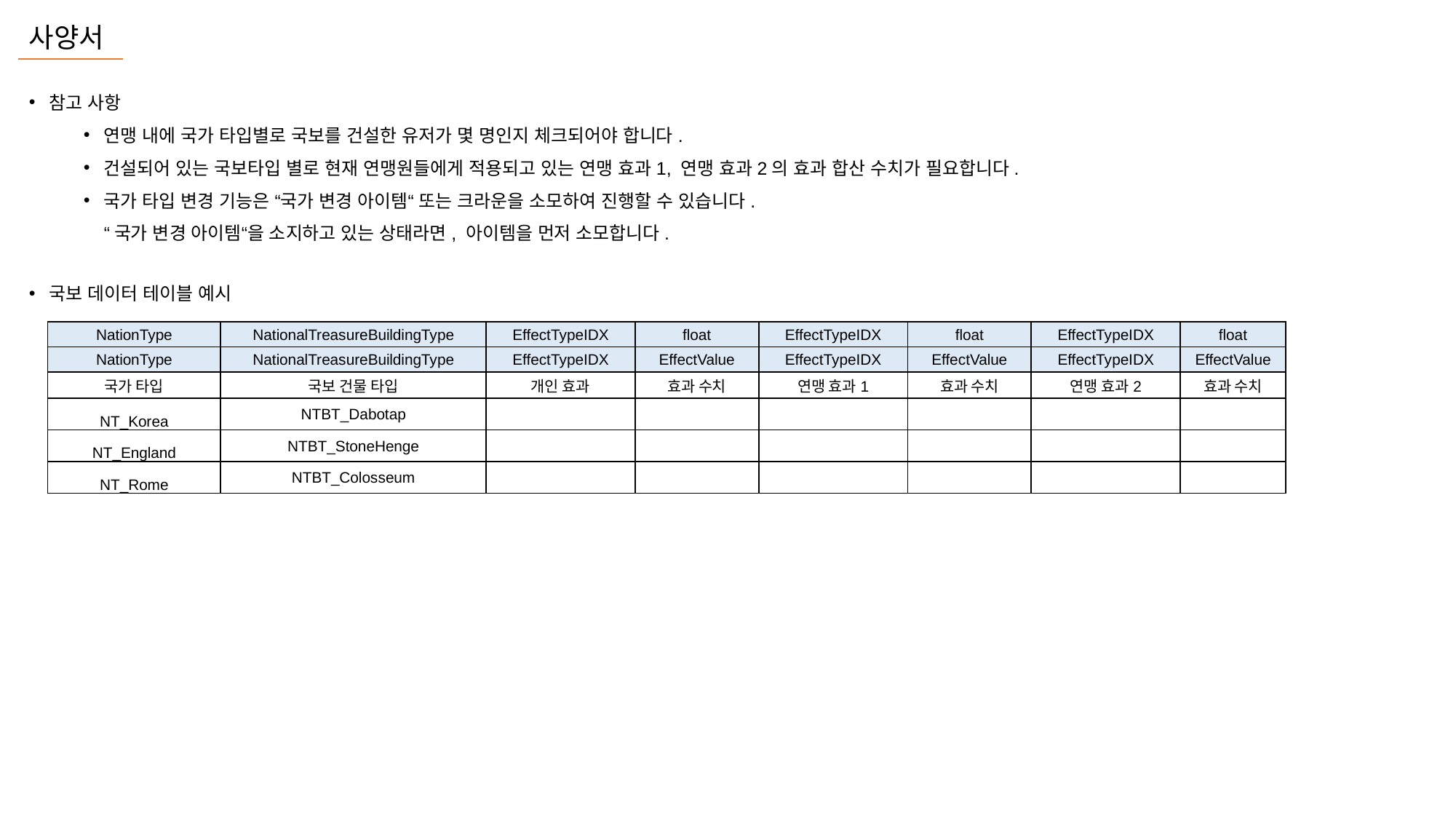

사양서
참고 사항
연맹 내에 국가 타입별로 국보를 건설한 유저가 몇 명인지 체크되어야 합니다.
건설되어 있는 국보타입 별로 현재 연맹원들에게 적용되고 있는 연맹 효과1, 연맹 효과2의 효과 합산 수치가 필요합니다.
국가 타입 변경 기능은 “국가 변경 아이템“ 또는 크라운을 소모하여 진행할 수 있습니다.
“국가 변경 아이템“을 소지하고 있는 상태라면, 아이템을 먼저 소모합니다.
국보 데이터 테이블 예시
| NationType | NationalTreasureBuildingType | EffectTypeIDX | float | EffectTypeIDX | float | EffectTypeIDX | float |
| --- | --- | --- | --- | --- | --- | --- | --- |
| NationType | NationalTreasureBuildingType | EffectTypeIDX | EffectValue | EffectTypeIDX | EffectValue | EffectTypeIDX | EffectValue |
| 국가 타입 | 국보 건물 타입 | 개인 효과 | 효과 수치 | 연맹 효과1 | 효과 수치 | 연맹 효과2 | 효과 수치 |
| NT\_Korea | NTBT\_Dabotap |  |  |  |  |  |  |
| NT\_England | NTBT\_StoneHenge |  |  |  |  |  |  |
| NT\_Rome | NTBT\_Colosseum |  |  |  |  |  |  |